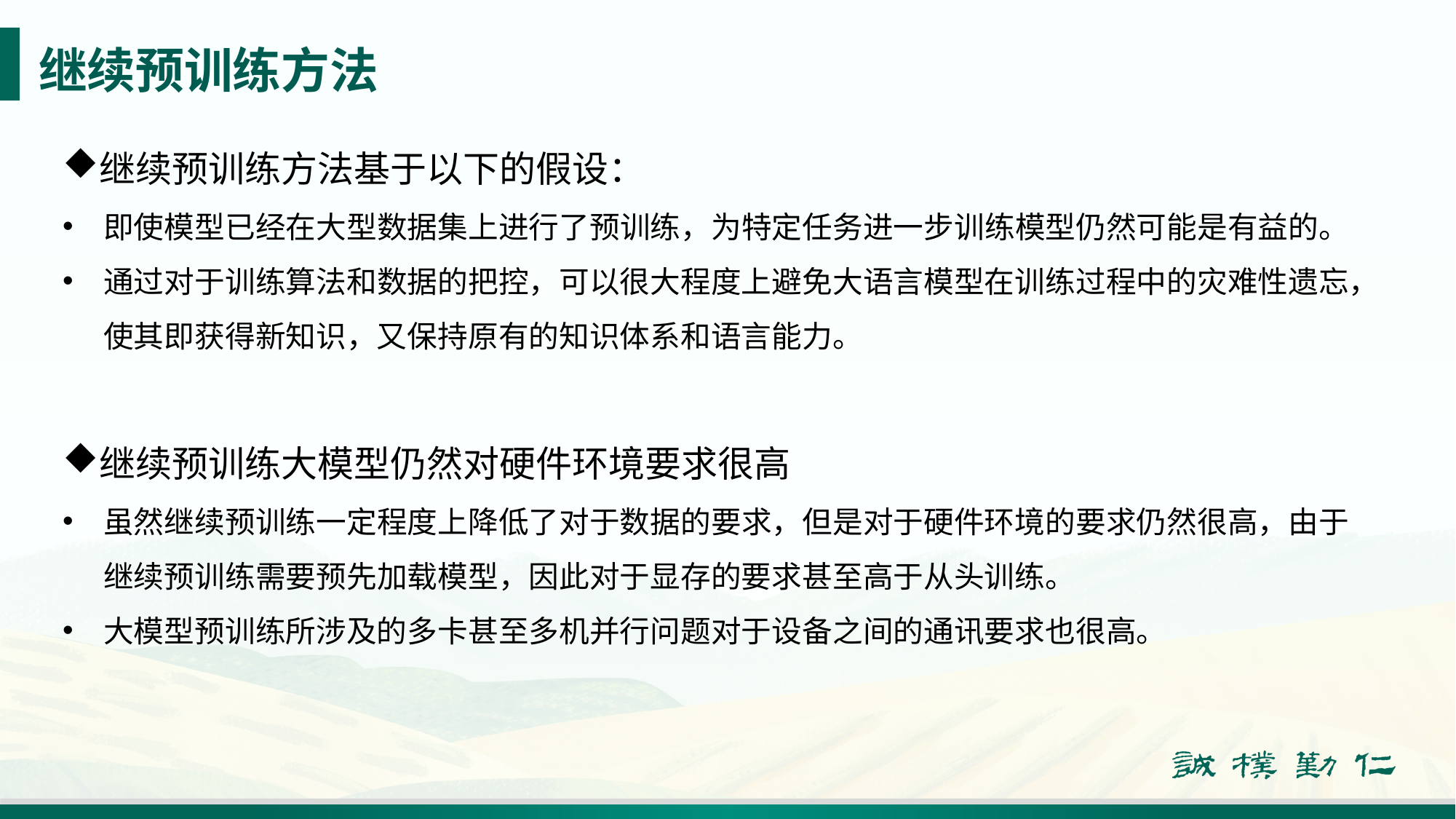

# 继续预训练方法
继续预训练方法基于以下的假设：
即使模型已经在大型数据集上进行了预训练，为特定任务进一步训练模型仍然可能是有益的。
通过对于训练算法和数据的把控，可以很大程度上避免大语言模型在训练过程中的灾难性遗忘，使其即获得新知识，又保持原有的知识体系和语言能力。

继续预训练大模型仍然对硬件环境要求很高
虽然继续预训练一定程度上降低了对于数据的要求，但是对于硬件环境的要求仍然很高，由于继续预训练需要预先加载模型，因此对于显存的要求甚至高于从头训练。
大模型预训练所涉及的多卡甚至多机并行问题对于设备之间的通讯要求也很高。